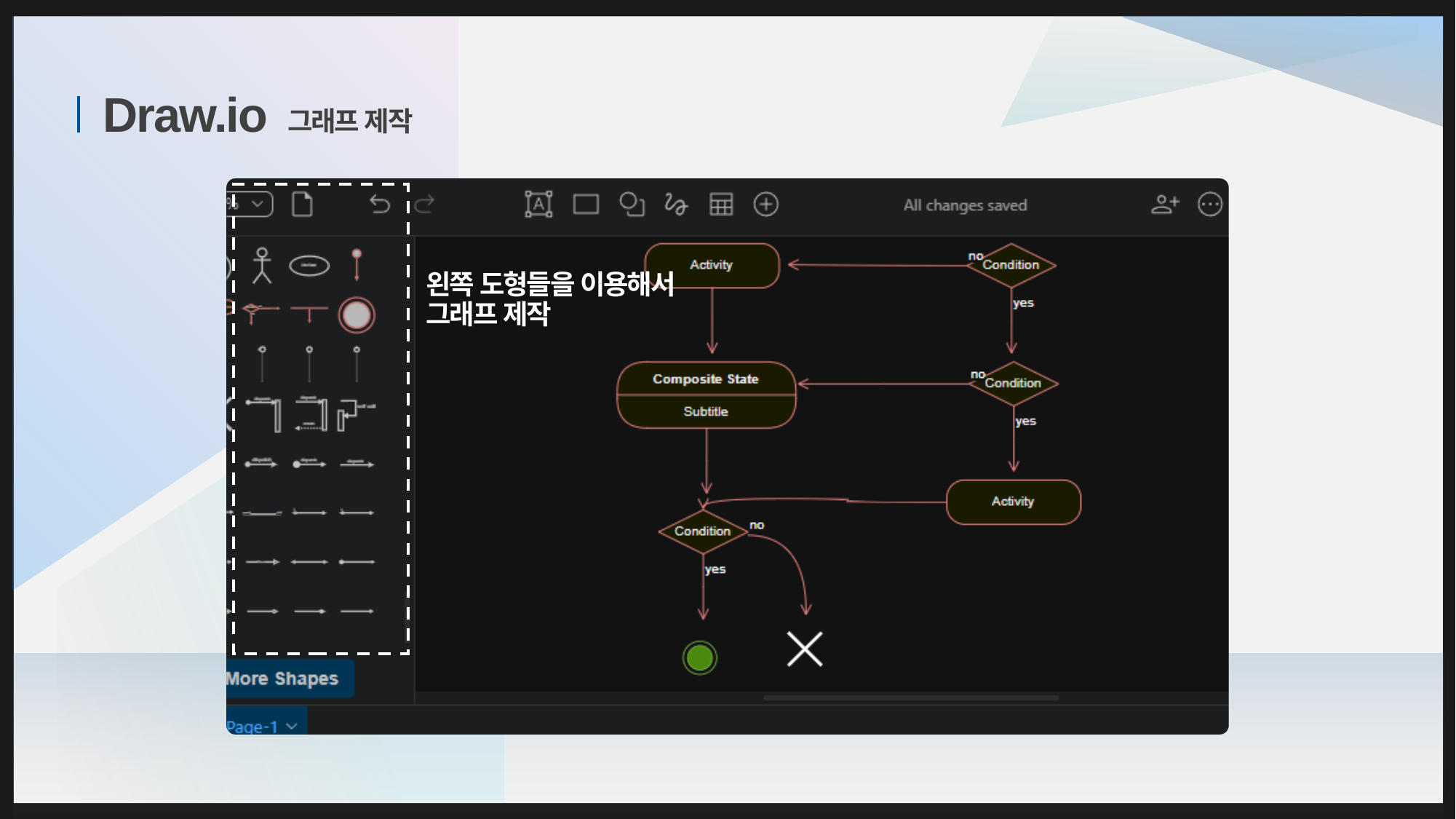

그래프 제작
# Draw.io

왼쪽 도형들을 이용해서 그래프 제작